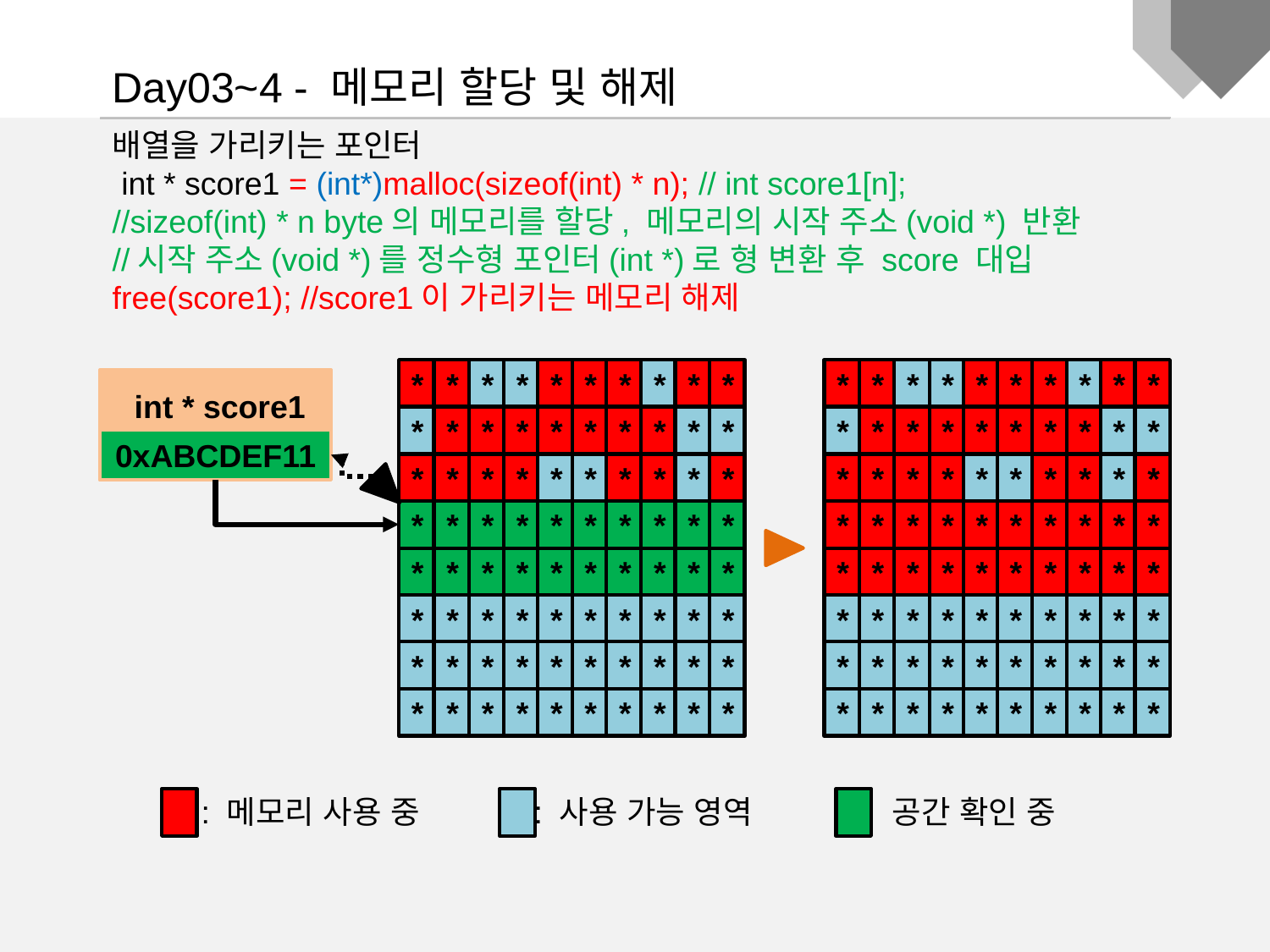

Day03~4 - 메모리 할당 및 해제
배열을 가리키는 포인터
 int * score1 = (int*)malloc(sizeof(int) * n); // int score1[n];
//sizeof(int) * n byte의 메모리를 할당, 메모리의 시작 주소(void *) 반환
//시작 주소(void *)를 정수형 포인터(int *)로 형 변환 후 score 대입
free(score1); //score1이 가리키는 메모리 해제
*
*
*
*
*
*
*
*
*
*
*
*
*
*
*
*
*
*
*
*
*
*
*
*
*
*
*
*
*
*
*
*
*
*
*
*
*
*
*
*
*
*
*
*
*
*
*
*
*
*
*
*
*
*
*
*
*
*
*
*
*
*
*
*
*
*
*
*
*
*
*
*
*
*
*
*
*
*
*
*
*
*
*
*
*
*
*
*
*
*
*
*
*
*
*
*
*
*
*
*
*
*
*
*
*
*
*
*
*
*
*
*
*
*
*
*
*
*
*
*
*
*
*
*
*
*
*
*
*
*
*
*
*
*
*
*
*
*
*
*
*
*
*
*
*
*
*
*
*
*
*
*
*
*
*
*
*
*
*
*
 int * score1

0xABCDEF11

          : 메모리 사용 중            : 사용 가능 영역            : 공간 확인 중